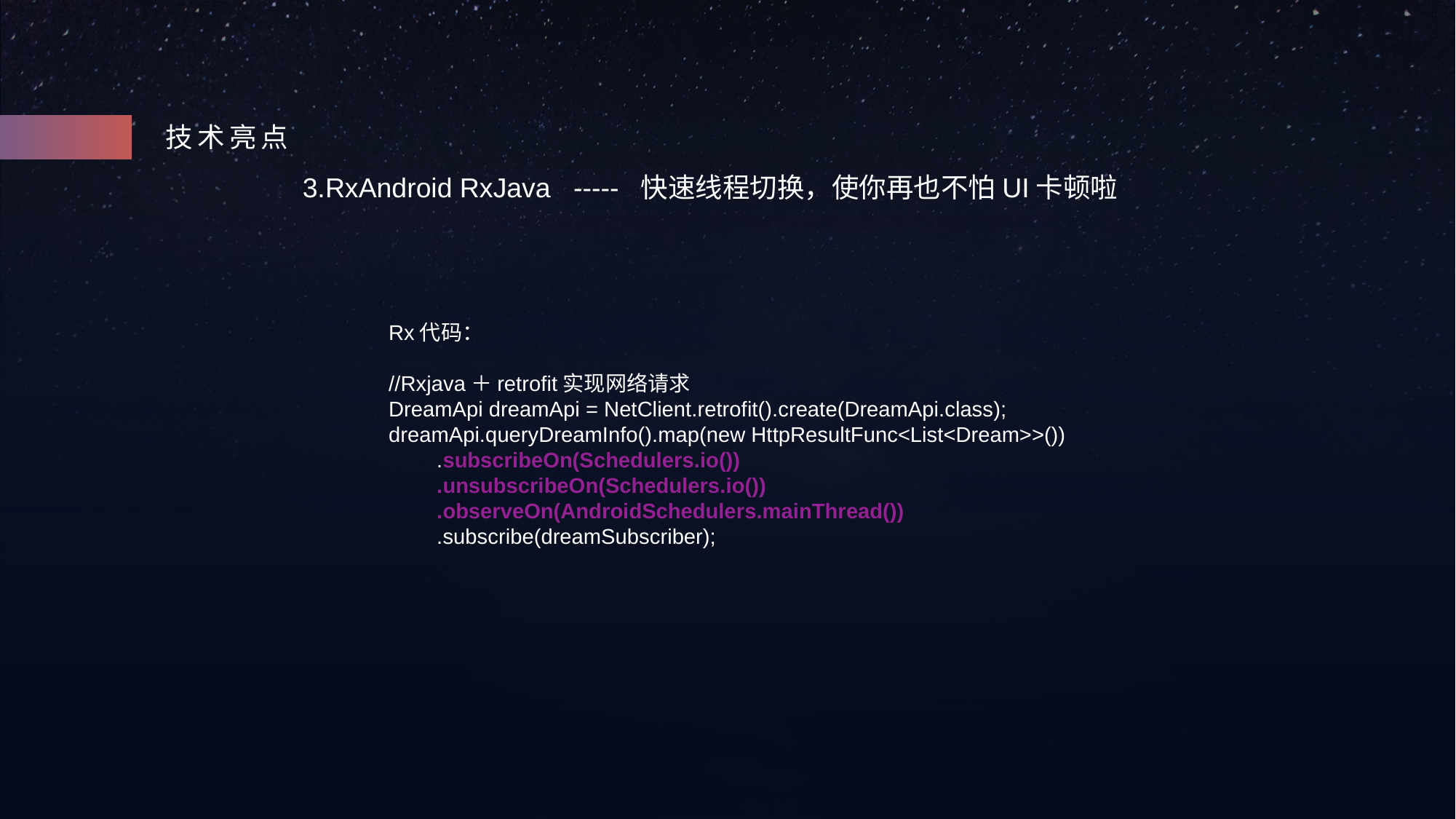

技术亮点

3.RxAndroid RxJava   -----  快速线程切换，使你再也不怕UI卡顿啦
Rx代码：

//Rxjava＋retrofit实现网络请求
DreamApi dreamApi = NetClient.retrofit().create(DreamApi.class);
dreamApi.queryDreamInfo().map(new HttpResultFunc<List<Dream>>())
        .subscribeOn(Schedulers.io())
        .unsubscribeOn(Schedulers.io())
        .observeOn(AndroidSchedulers.mainThread())
        .subscribe(dreamSubscriber);